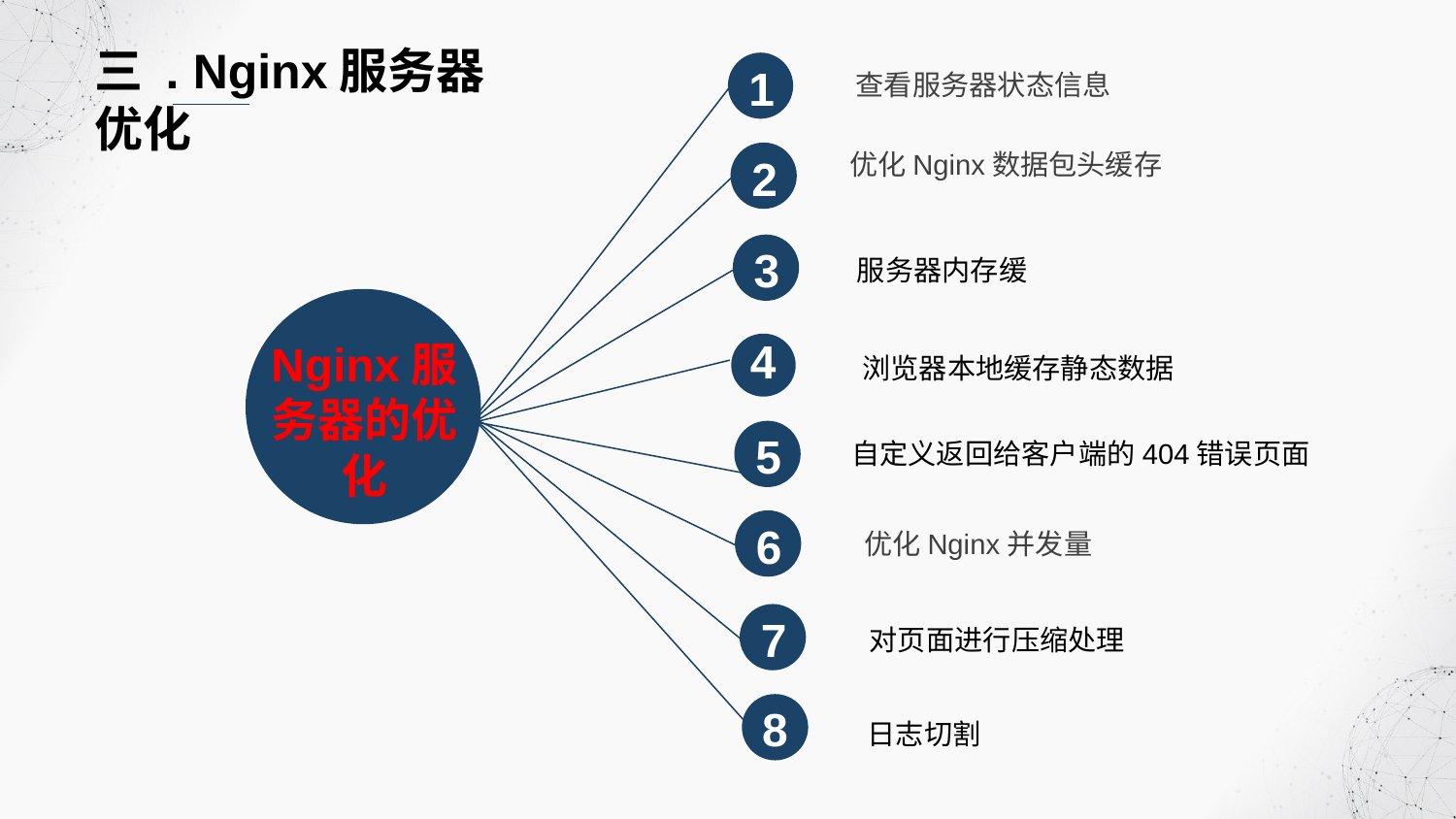

三 . Nginx服务器优化
1

 查看服务器状态信息

2

优化Nginx数据包头缓存
3

服务器内存缓

Nginx服务器的优化

      浏览器本地缓存静态数据

4

5

   自定义返回给客户端的404错误页面

    优化Nginx并发量

6

  对页面进行压缩处理

7

8

日志切割